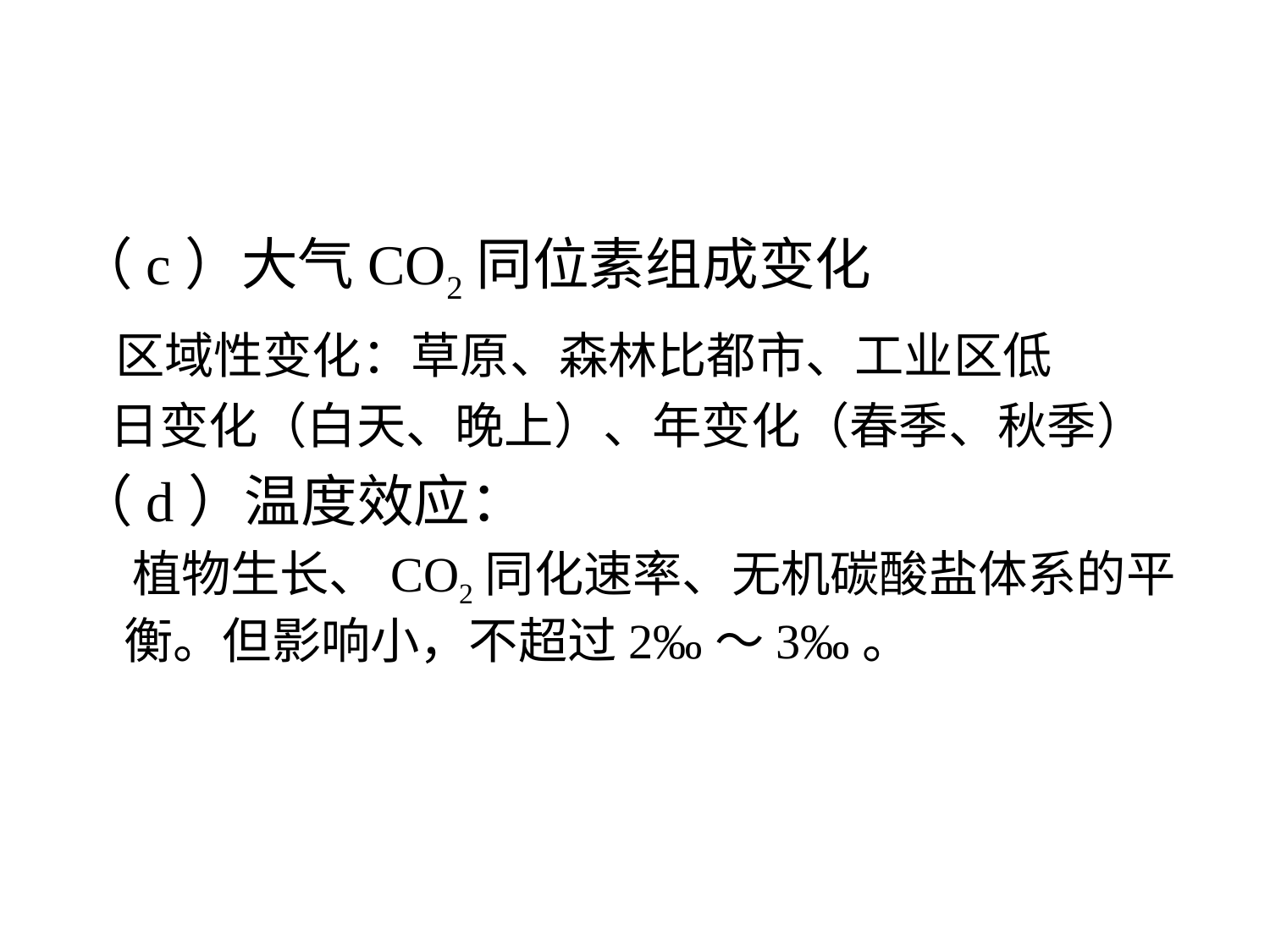

（c）大气CO2同位素组成变化
  区域性变化：草原、森林比都市、工业区低
  日变化（白天、晚上）、年变化（春季、秋季）
（d）温度效应：
    植物生长、CO2同化速率、无机碳酸盐体系的平衡。但影响小，不超过2‰～3‰。